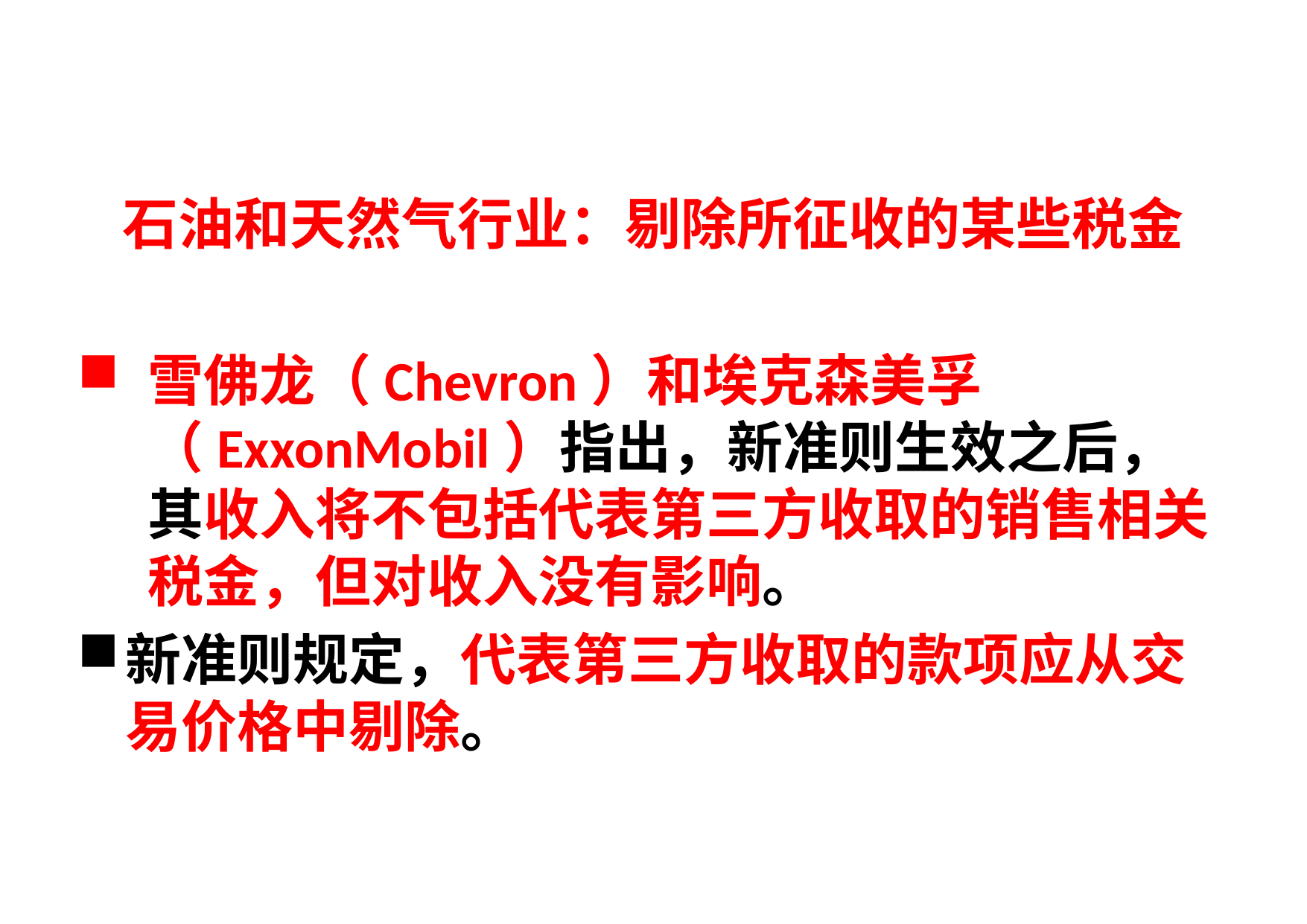

#
石油和天然气行业：剔除所征收的某些税金

雪佛龙（Chevron）和埃克森美孚（ExxonMobil）指出，新准则生效之后，其收入将不包括代表第三方收取的销售相关税金，但对收入没有影响。
新准则规定，代表第三方收取的款项应从交易价格中剔除。
117